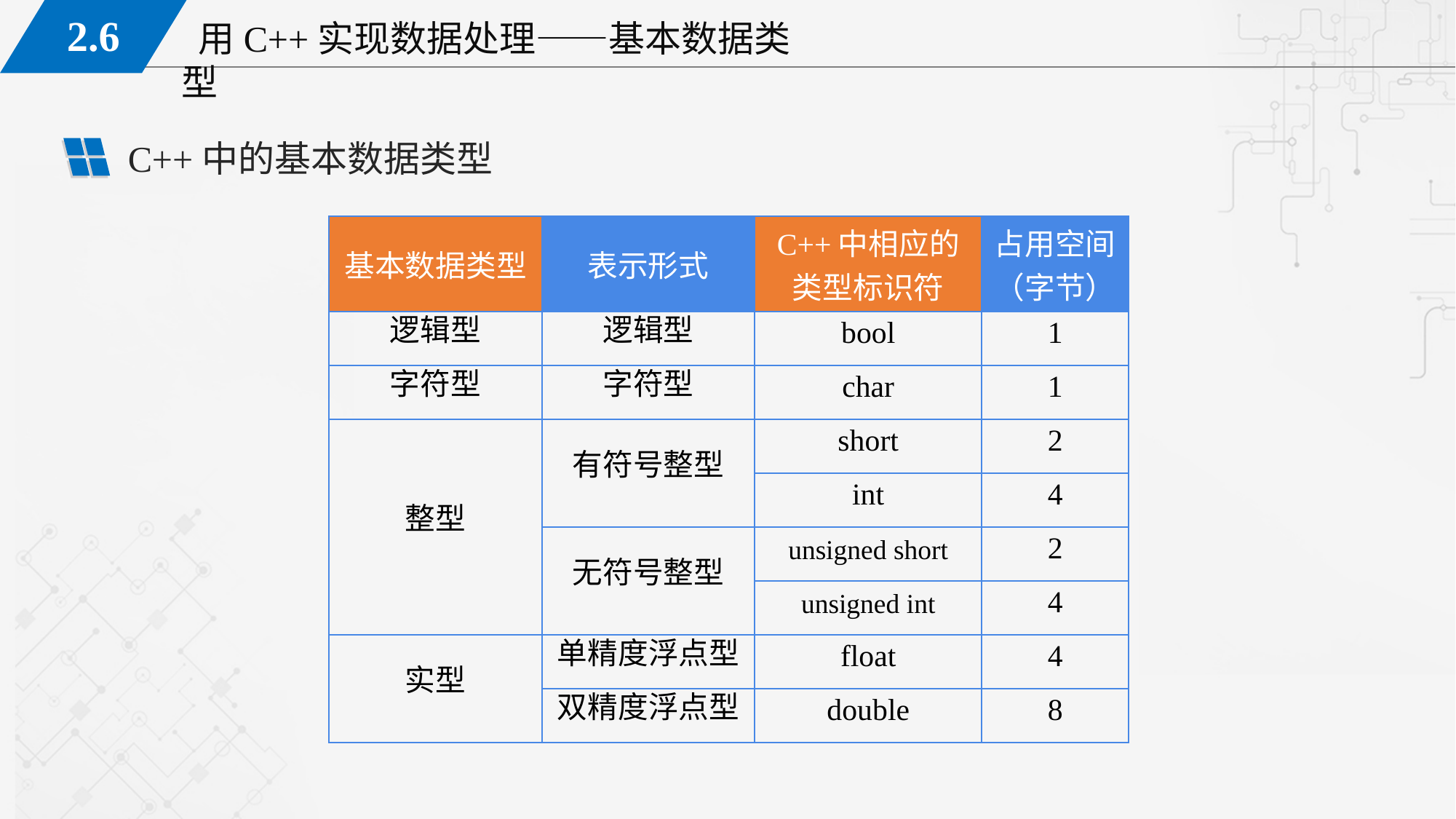

C++中的基本数据类型

| 基本数据类型 | 表示形式 | C++中相应的 类型标识符 | 占用空间 （字节） |
| --- | --- | --- | --- |
| 逻辑型 | 逻辑型 | bool | 1 |
| 字符型 | 字符型 | char | 1 |
| 整型 | 有符号整型 | short | 2 |
|  |  | int | 4 |
|  | 无符号整型 | unsigned short | 2 |
|  |  | unsigned int | 4 |
| 实型 | 单精度浮点型 | float | 4 |
|  | 双精度浮点型 | double | 8 |